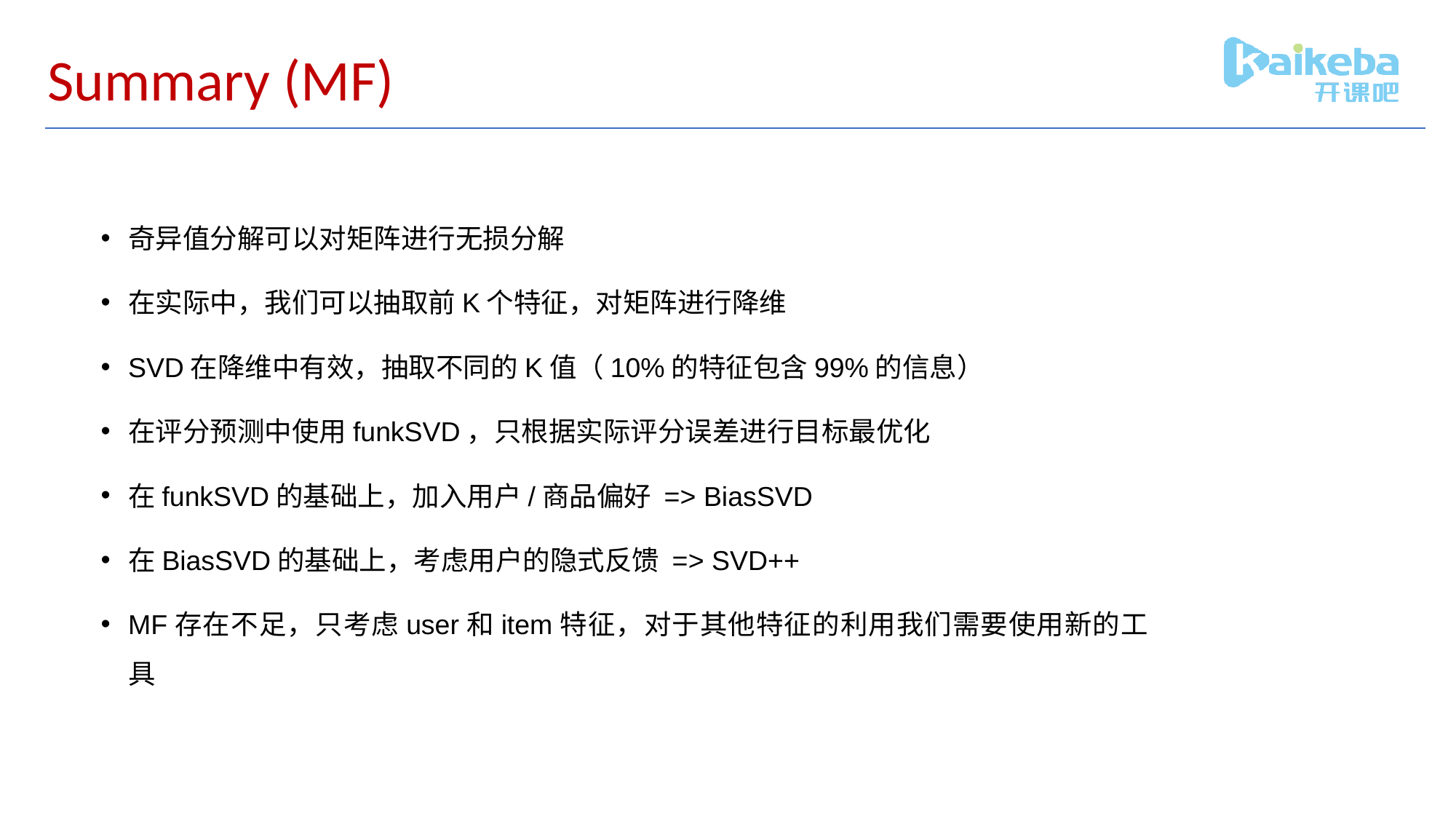

# Summary (MF)
奇异值分解可以对矩阵进行无损分解
在实际中，我们可以抽取前K个特征，对矩阵进行降维
SVD在降维中有效，抽取不同的K值（10%的特征包含99%的信息）
在评分预测中使用funkSVD，只根据实际评分误差进行目标最优化
在funkSVD的基础上，加入用户/商品偏好 => BiasSVD
在BiasSVD的基础上，考虑用户的隐式反馈 => SVD++
MF存在不足，只考虑user和item特征，对于其他特征的利用我们需要使用新的工具